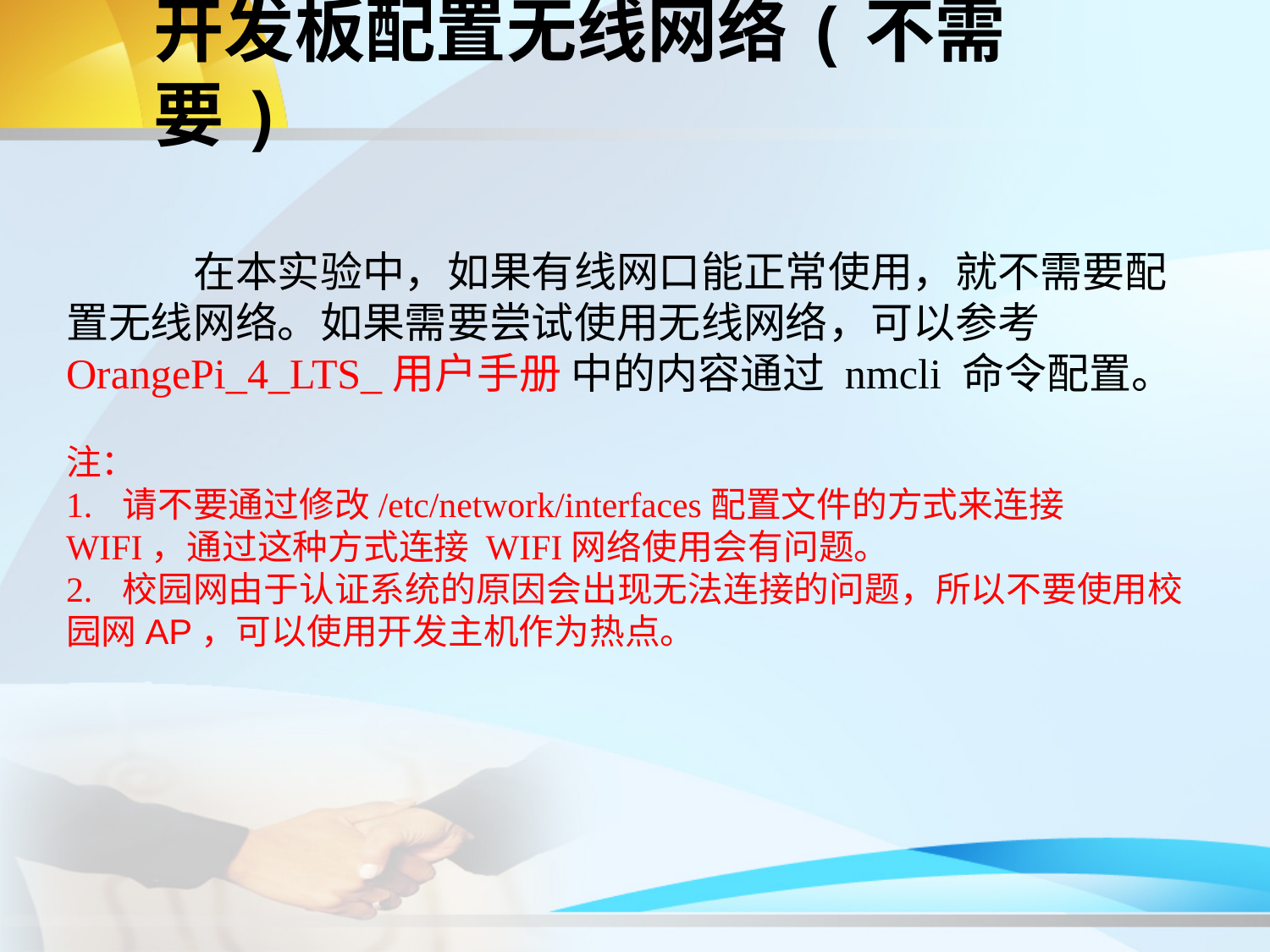

# 开发板配置无线网络(不需要)
	在本实验中，如果有线网口能正常使用，就不需要配置无线网络。如果需要尝试使用无线网络，可以参考OrangePi_4_LTS_用户手册 中的内容通过 nmcli 命令配置。

注：
1. 请不要通过修改/etc/network/interfaces配置文件的方式来连接WIFI，通过这种方式连接 WIFI网络使用会有问题。
2. 校园网由于认证系统的原因会出现无法连接的问题，所以不要使用校园网AP，可以使用开发主机作为热点。